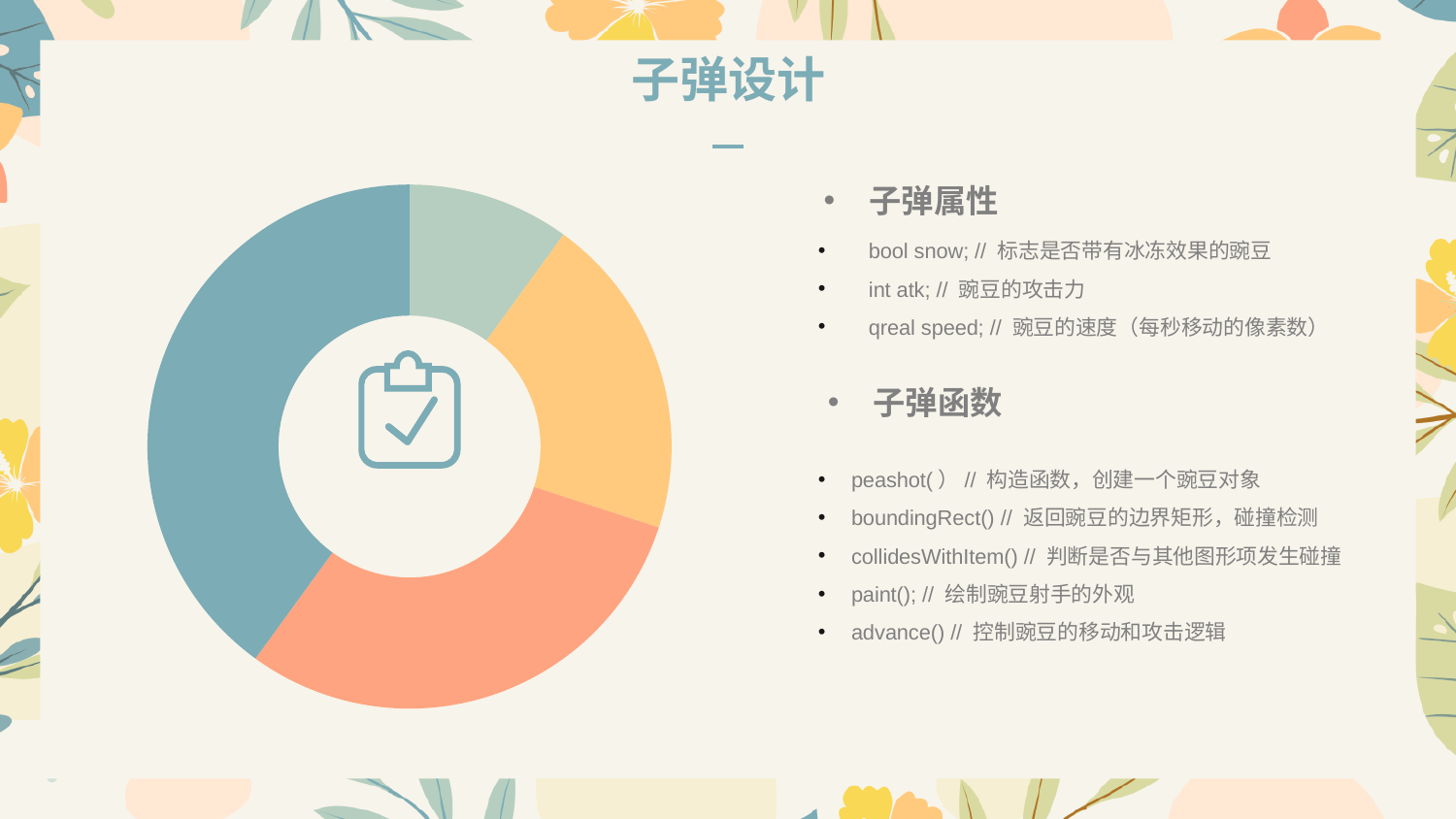

子弹设计

### Chart

| Category | 销售额 |
|---|---|
| 第一季度 | 10.0 |
| 第二季度 | 20.0 |
| 第三季度 | 30.0 |
| 第四季度 | 40.0 |
子弹属性
    bool snow; // 标志是否带有冰冻效果的豌豆
    int atk; // 豌豆的攻击力
    qreal speed; // 豌豆的速度（每秒移动的像素数）

子弹函数
 peashot(）// 构造函数，创建一个豌豆对象
 boundingRect() // 返回豌豆的边界矩形，碰撞检测
 collidesWithItem() // 判断是否与其他图形项发生碰撞
 paint(); // 绘制豌豆射手的外观
 advance() // 控制豌豆的移动和攻击逻辑